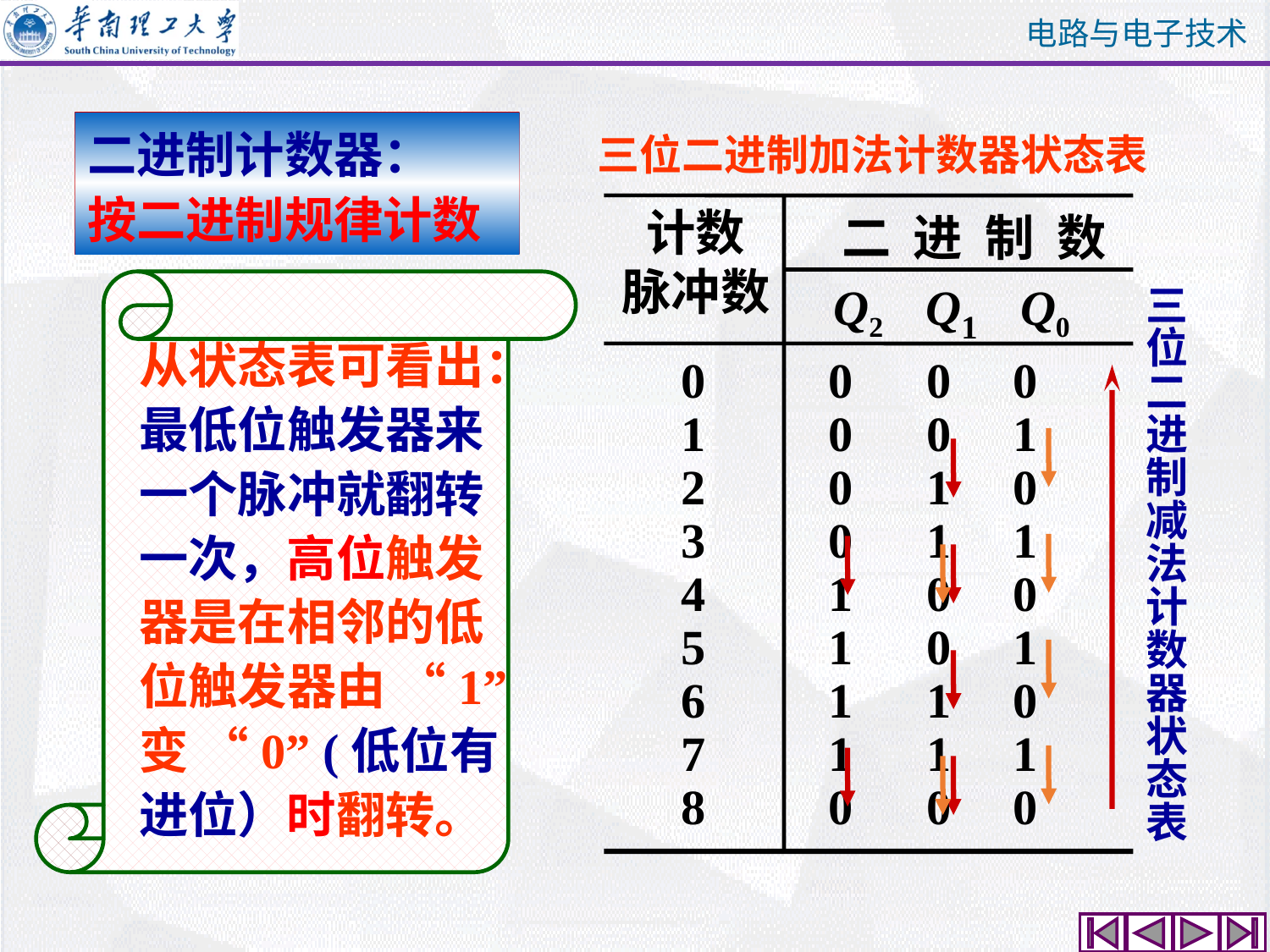

二进制计数器：
按二进制规律计数
三位二进制加法计数器状态表
计数
脉冲数

   二  进  制  数
   Q2   Q1   Q0

0          0      0     0
1          0      0     1
2          0      1     0
3          0      1     1
4          1      0     0
5          1      0     1
6          1      1     0
7          1      1     1
8          0      0     0

 从状态表可看出：
 最低位触发器来
 一个脉冲就翻转
 一次，高位触发
 器是在相邻的低
 位触发器由 “1”
 变 “0” (低位有
 进位）时翻转。
三位二进制减法计数器状态表